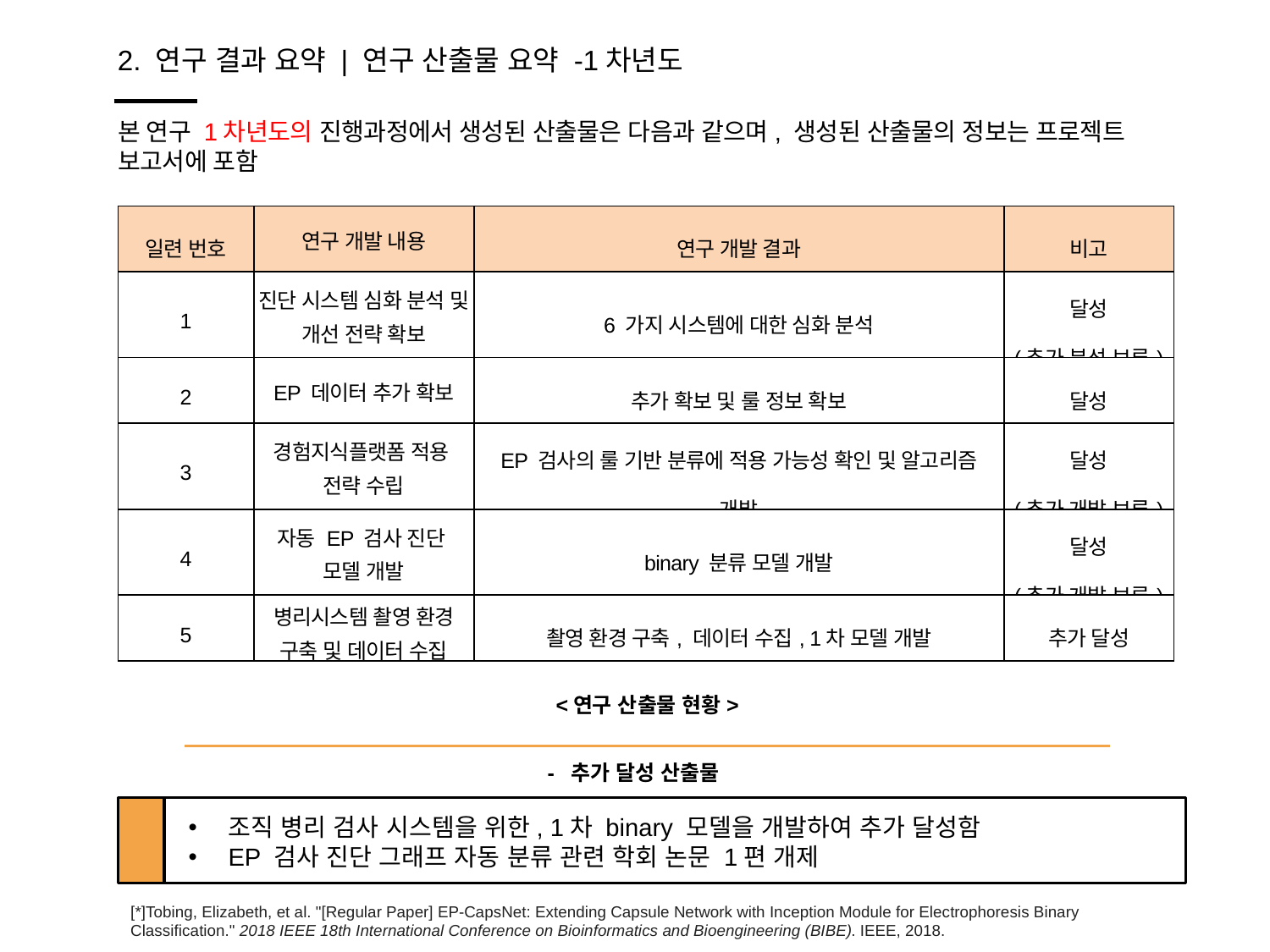

# 2. 연구 결과 요약 | 연구 산출물 요약 -1차년도
본 연구 1차년도의 진행과정에서 생성된 산출물은 다음과 같으며, 생성된 산출물의 정보는 프로젝트 보고서에 포함
| 일련 번호 | 연구 개발 내용 | 연구 개발 결과 | 비고 |
| --- | --- | --- | --- |
| 1 | 진단 시스템 심화 분석 및 개선 전략 확보 | 6 가지 시스템에 대한 심화 분석 | 달성 (추가 분석 보류) |
| 2 | EP 데이터 추가 확보 | 추가 확보 및 룰 정보 확보 | 달성 |
| 3 | 경험지식플랫폼 적용 전략 수립 | EP 검사의 룰 기반 분류에 적용 가능성 확인 및 알고리즘 개발 | 달성 (추가 개발 보류) |
| 4 | 자동 EP 검사 진단 모델 개발 | binary 분류 모델 개발 | 달성 (추가 개발 보류) |
| 5 | 병리시스템 촬영 환경 구축 및 데이터 수집 | 촬영 환경 구축, 데이터 수집, 1차 모델 개발 | 추가 달성 |
<연구 산출물 현황>
-  추가 달성 산출물

조직 병리 검사 시스템을 위한, 1차 binary 모델을 개발하여 추가 달성함
EP 검사 진단 그래프 자동 분류 관련 학회 논문 1편 개제
[*]Tobing, Elizabeth, et al. "[Regular Paper] EP-CapsNet: Extending Capsule Network with Inception Module for Electrophoresis Binary Classification." 2018 IEEE 18th International Conference on Bioinformatics and Bioengineering (BIBE). IEEE, 2018.